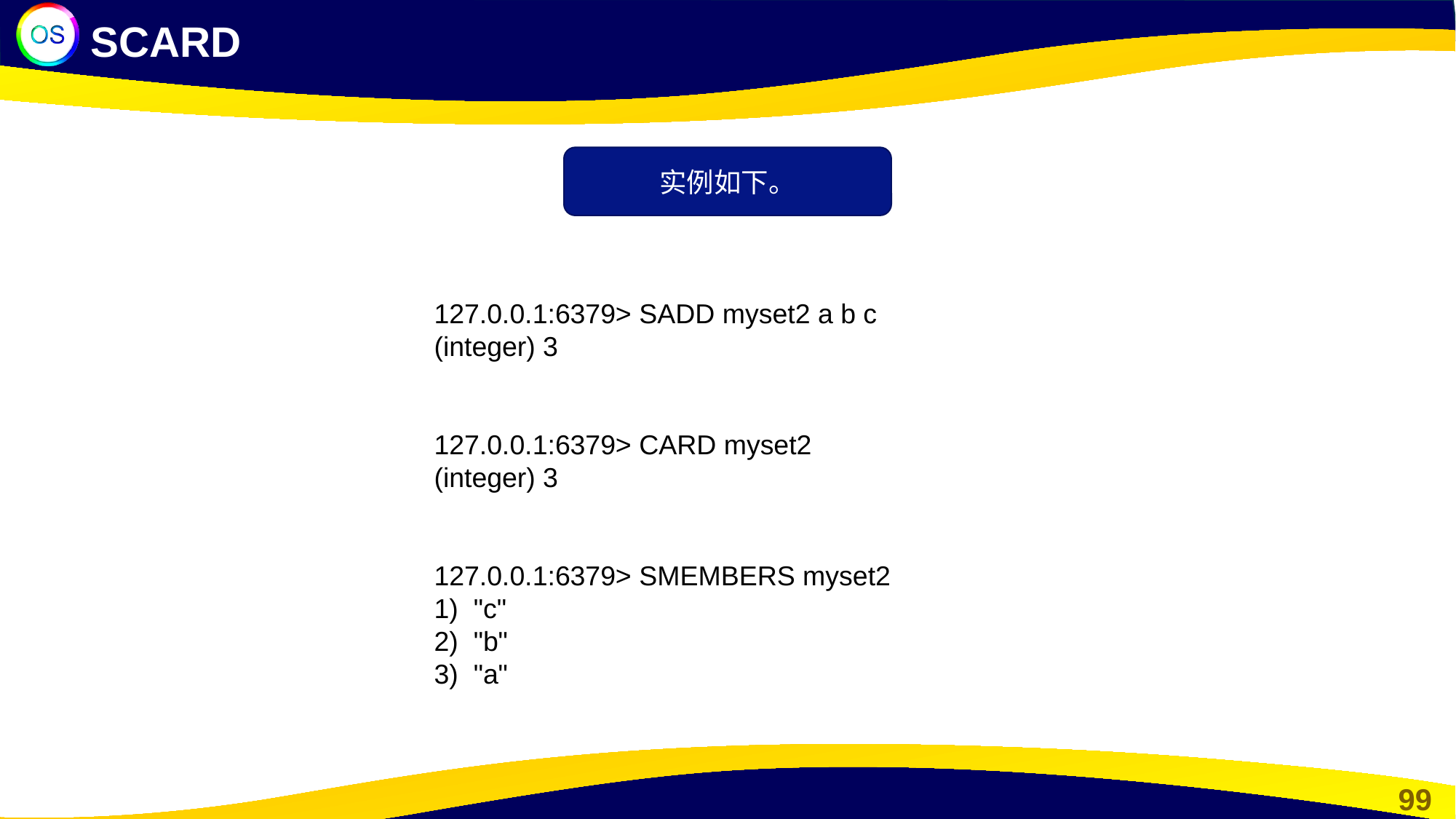

SCARD
实例如下。
127.0.0.1:6379> SADD myset2 a b c
(integer) 3

127.0.0.1:6379> CARD myset2
(integer) 3

127.0.0.1:6379> SMEMBERS myset2
1)  "c"
2)  "b"
3)  "a"